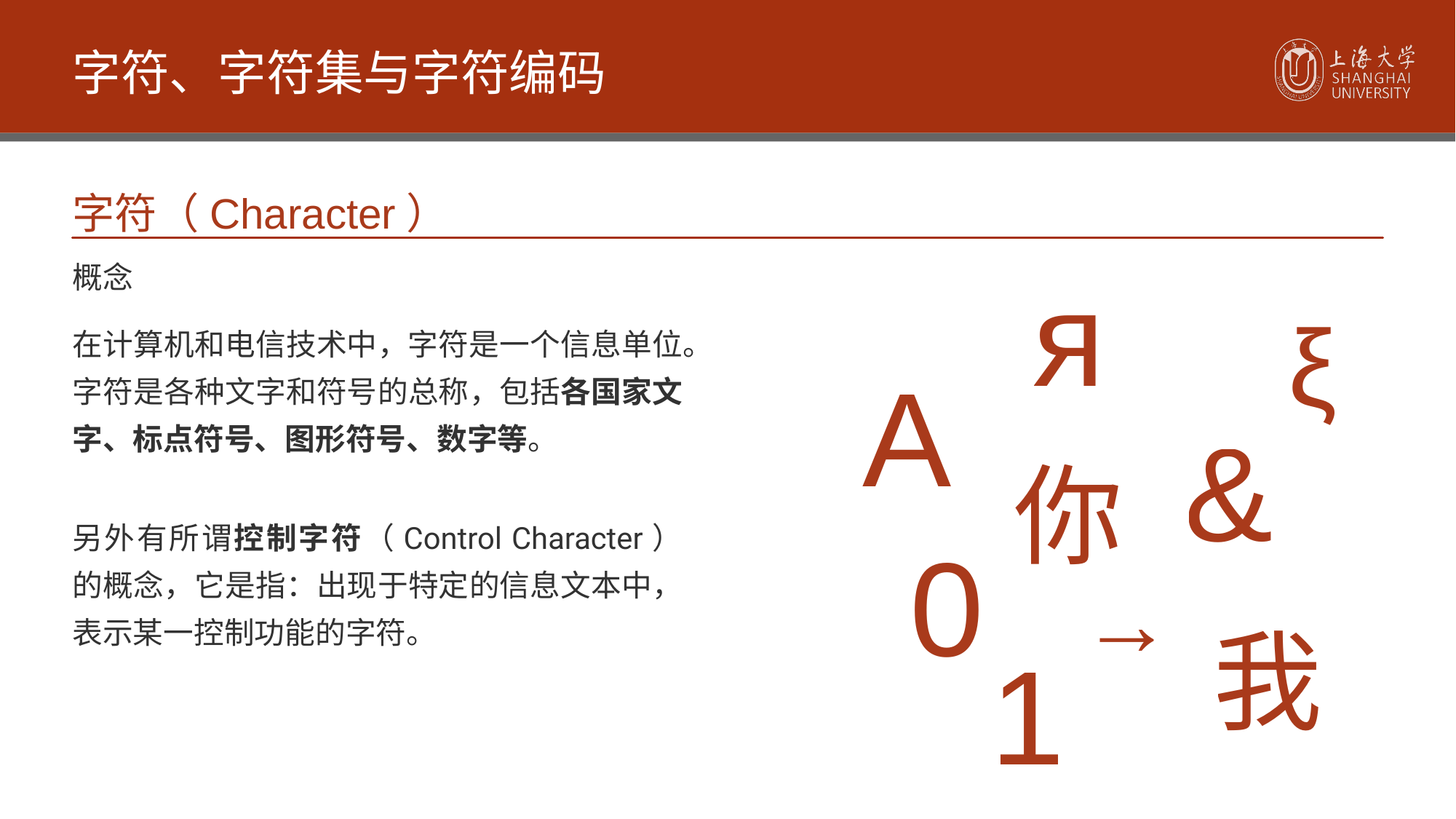

字符、字符集与字符编码
字符（Character）
я
概念
ξ
A
在计算机和电信技术中，字符是一个信息单位。字符是各种文字和符号的总称，包括各国家文字、标点符号、图形符号、数字等。
&
你
0
另外有所谓控制字符（Control Character）的概念，它是指：出现于特定的信息文本中，表示某一控制功能的字符。
→
我
1